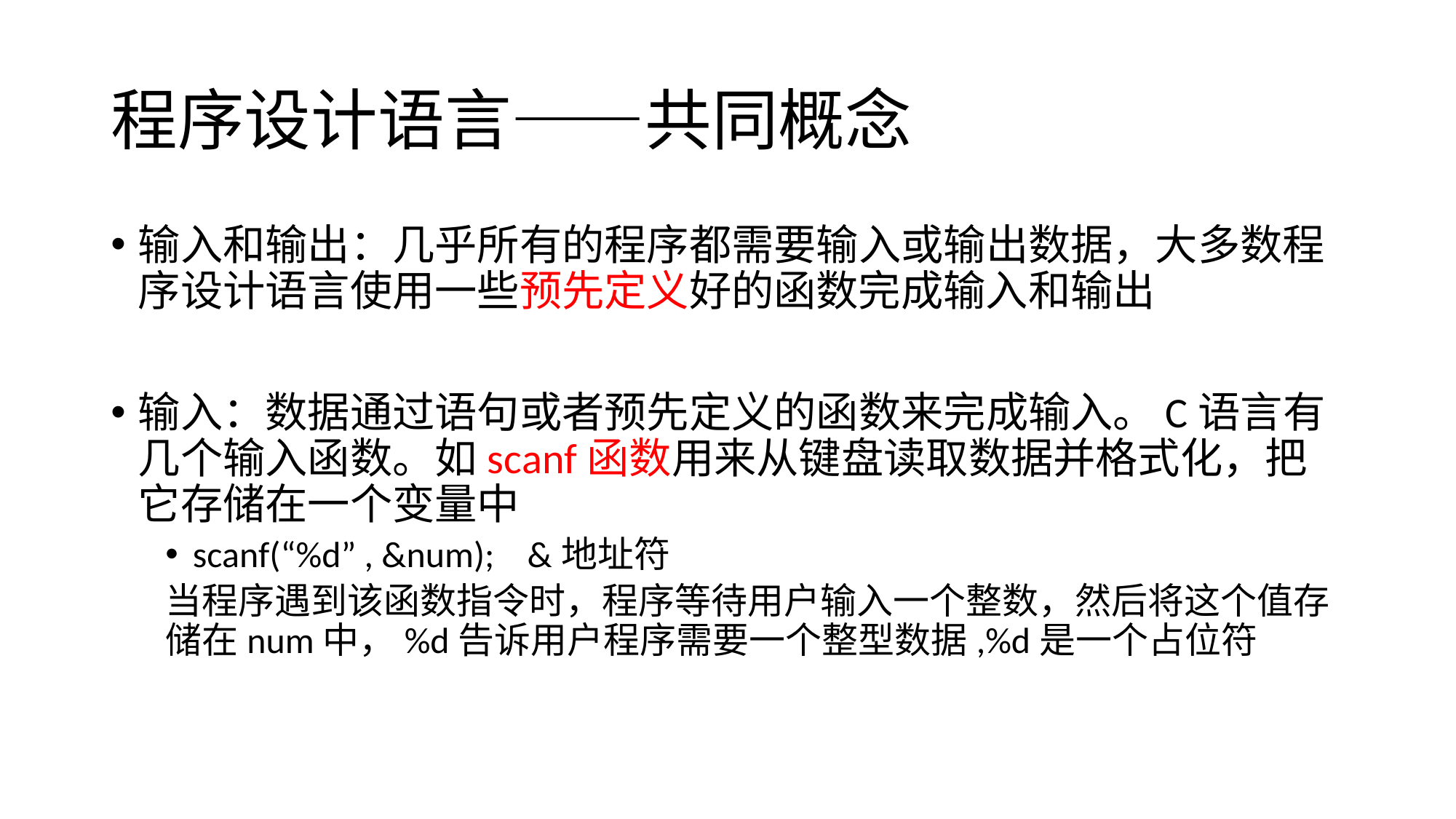

# 程序设计语言——共同概念
输入和输出：几乎所有的程序都需要输入或输出数据，大多数程序设计语言使用一些预先定义好的函数完成输入和输出

输入：数据通过语句或者预先定义的函数来完成输入。C语言有几个输入函数。如scanf函数用来从键盘读取数据并格式化，把它存储在一个变量中
scanf(“%d” , &num);    &地址符
当程序遇到该函数指令时，程序等待用户输入一个整数，然后将这个值存储在num中，%d告诉用户程序需要一个整型数据,%d是一个占位符